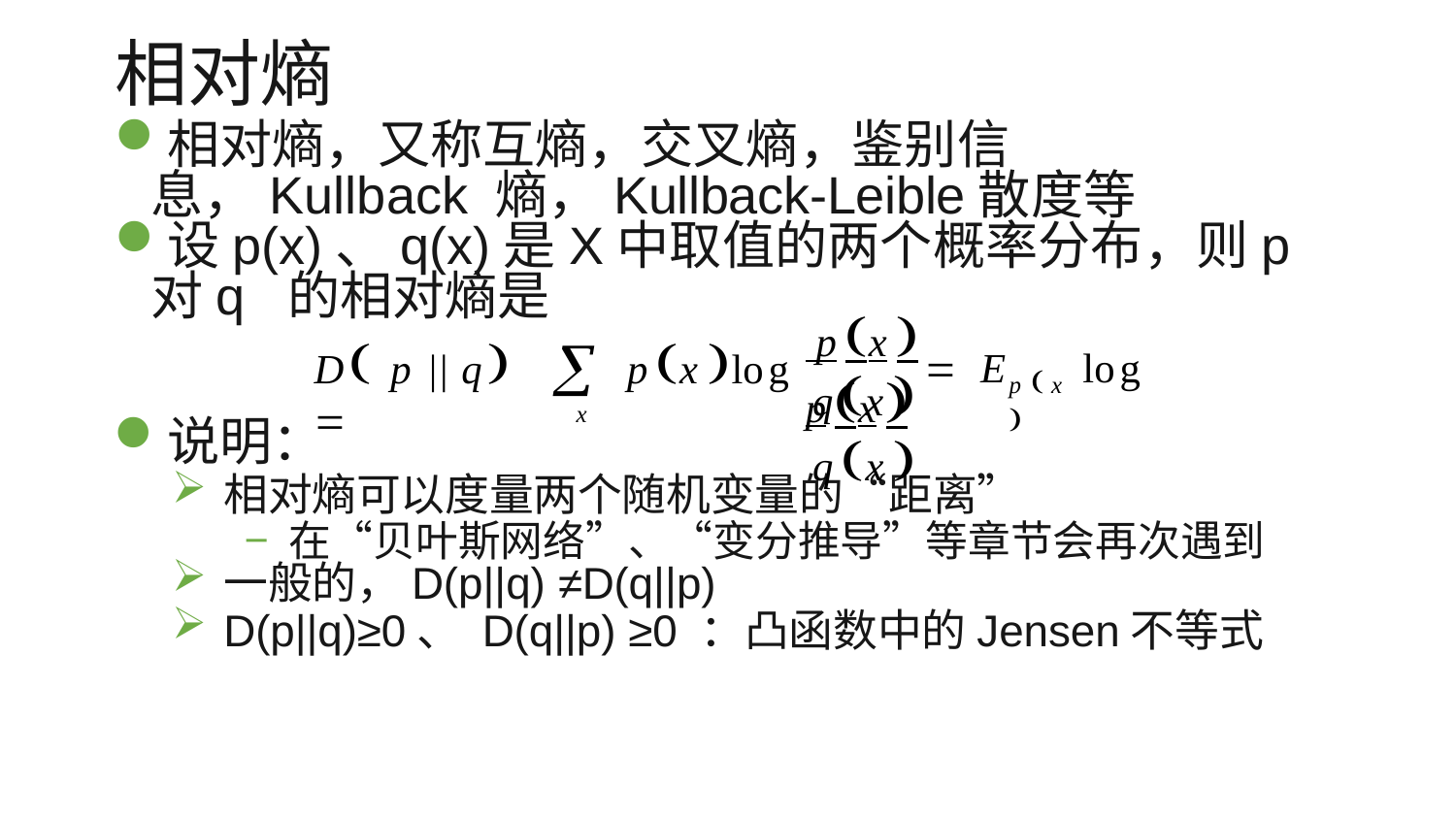

# 相对熵
相对熵，又称互熵，交叉熵，鉴别信息，Kullback 熵，Kullback-Leible散度等
设p(x)、q(x)是X中取值的两个概率分布，则p对q  的相对熵是
 p(x)	 p(x)
D( p || q) =
p(x)log
∑
= E	log
q(x)	q(x)
p ( x )
x
说明：
相对熵可以度量两个随机变量的“距离”
− 在“贝叶斯网络”、“变分推导”等章节会再次遇到
一般的，D(p||q) ≠D(q||p)
D(p||q)≥0、 D(q||p) ≥0 ：凸函数中的Jensen不等式